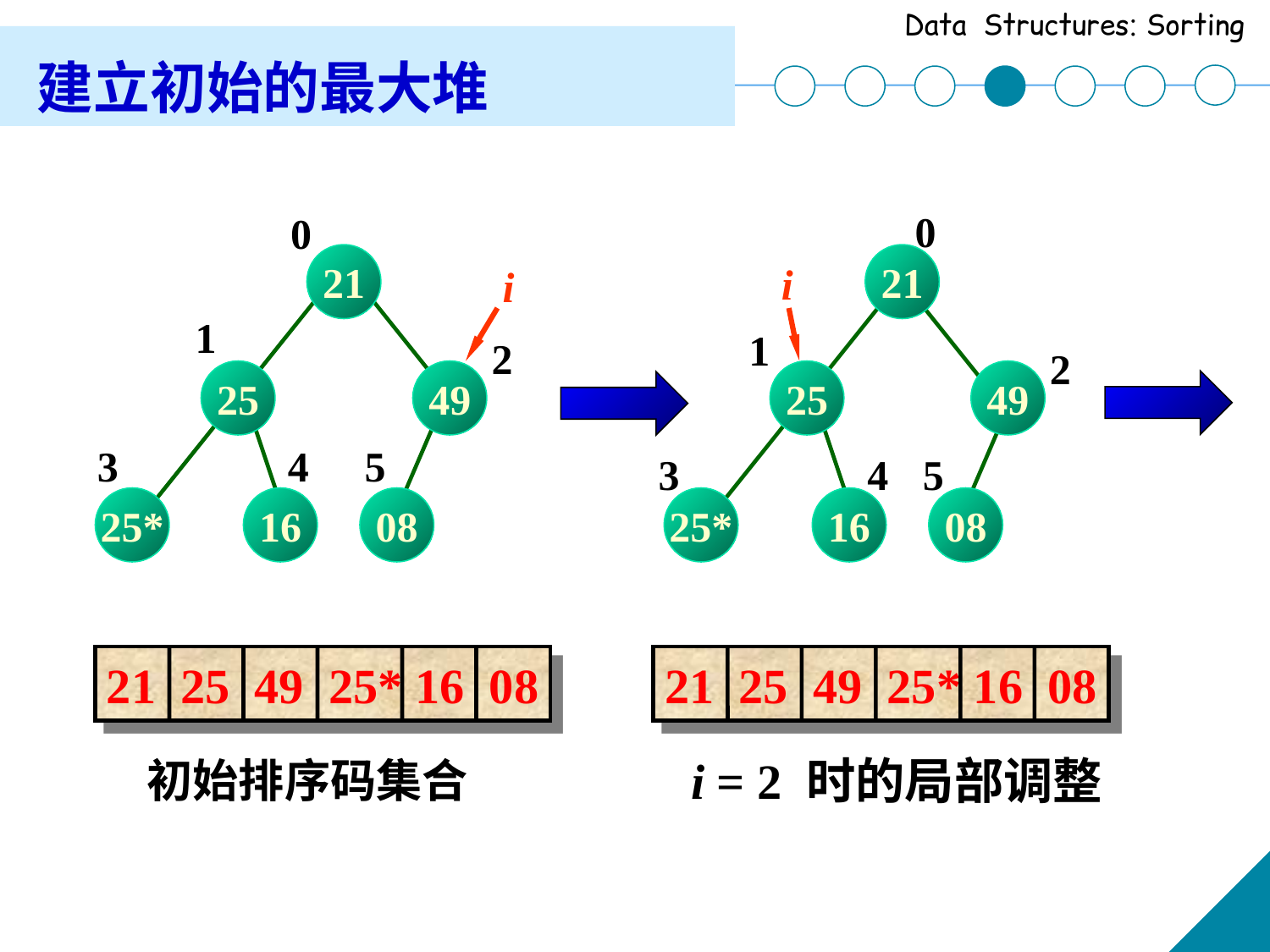

建立初始的最大堆

0
0
21
21
i
i

1

1
2
2
25
49
25
49

3
4
5
3
4
5
25*
16
08
25*
16
08
21  25  49  25* 16  08

21  25  49  25* 16  08

i = 2 时的局部调整
初始排序码集合